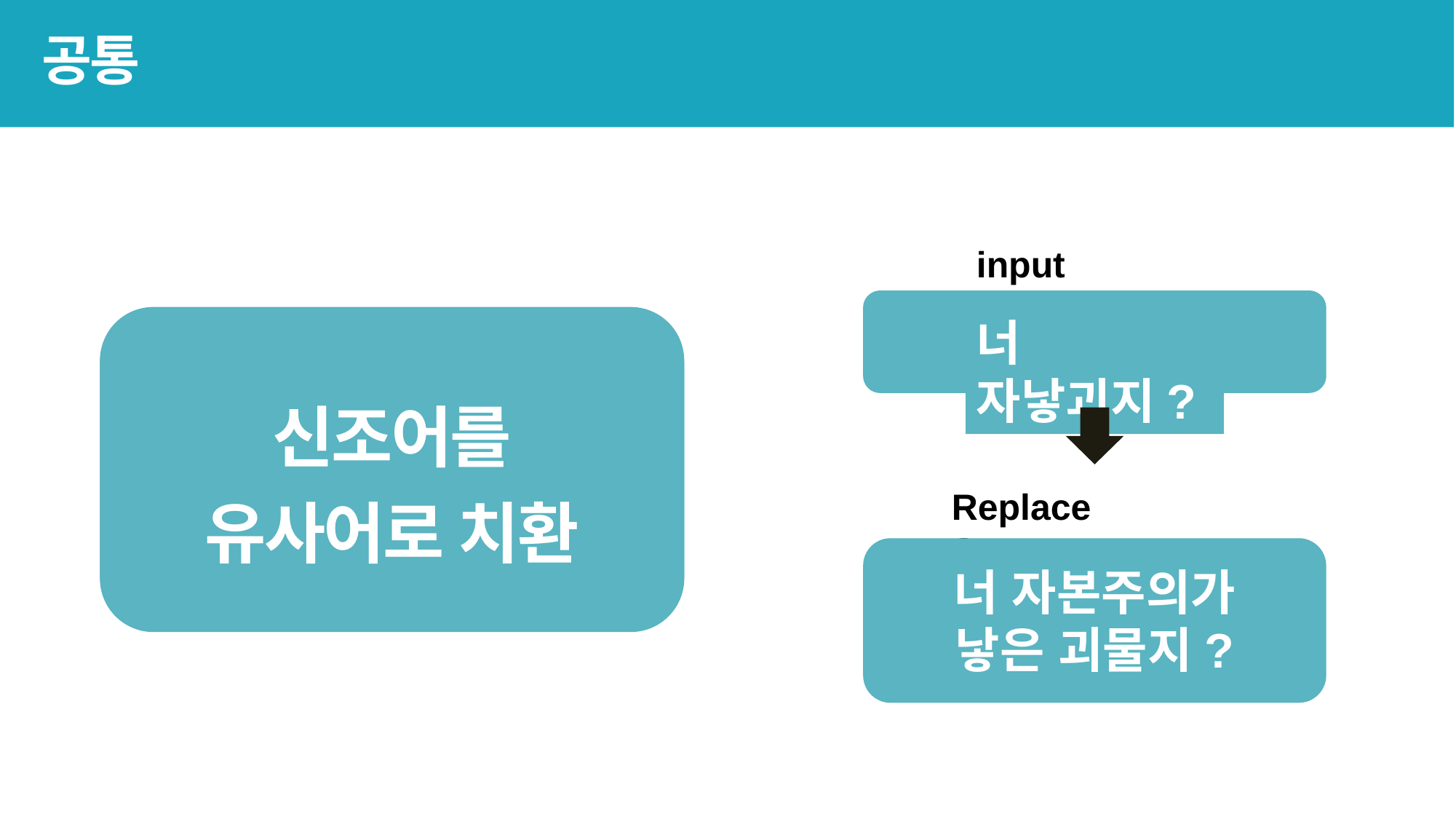

공통
input Sentence

너 자낳괴지?

신조어를
유사어로 치환

Replace Sentence

너 자본주의가 낳은 괴물지?